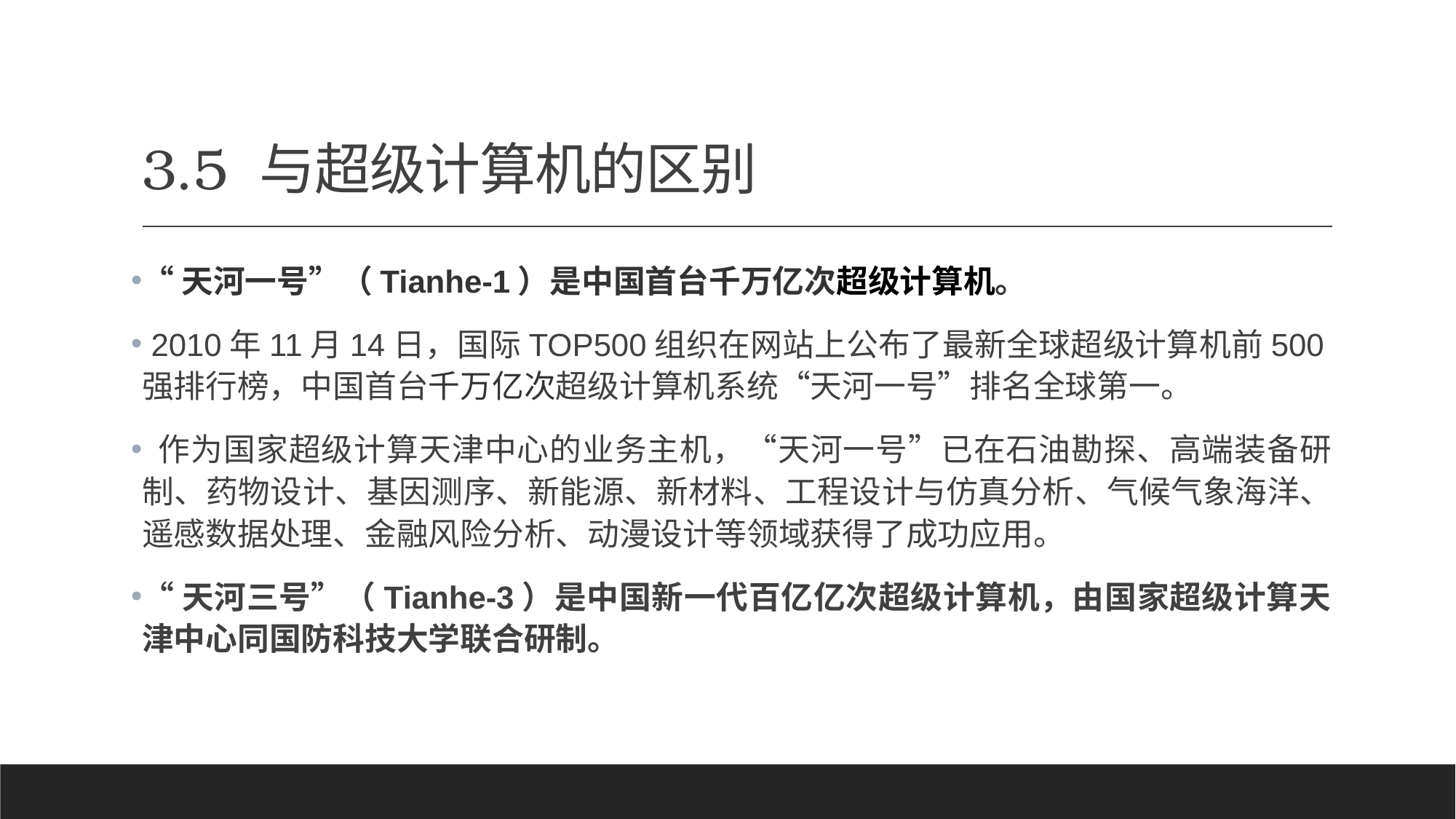

# 3.5 与超级计算机的区别
“天河一号”（Tianhe-1）是中国首台千万亿次超级计算机。
 2010年11月14日，国际TOP500组织在网站上公布了最新全球超级计算机前500强排行榜，中国首台千万亿次超级计算机系统“天河一号”排名全球第一。
 作为国家超级计算天津中心的业务主机，“天河一号”已在石油勘探、高端装备研制、药物设计、基因测序、新能源、新材料、工程设计与仿真分析、气候气象海洋、遥感数据处理、金融风险分析、动漫设计等领域获得了成功应用。
“天河三号”（Tianhe-3）是中国新一代百亿亿次超级计算机，由国家超级计算天津中心同国防科技大学联合研制。